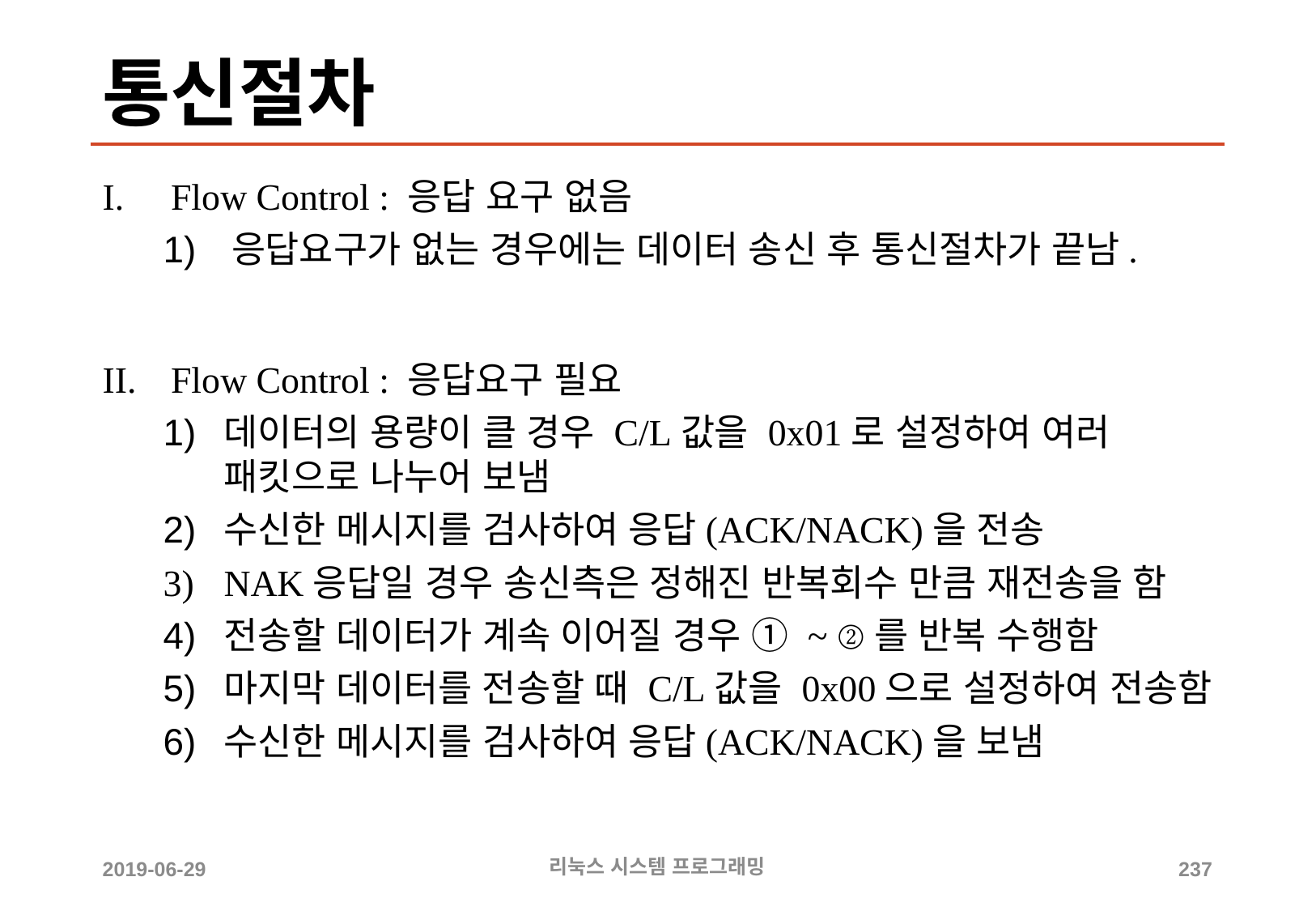

# 통신절차
Flow Control : 응답 요구 없음
응답요구가 없는 경우에는 데이터 송신 후 통신절차가 끝남.

Flow Control : 응답요구 필요
데이터의 용량이 클 경우 C/L값을 0x01로 설정하여 여러 패킷으로 나누어 보냄
수신한 메시지를 검사하여 응답(ACK/NACK)을 전송
NAK응답일 경우 송신측은 정해진 반복회수 만큼 재전송을 함
전송할 데이터가 계속 이어질 경우 ① ~ ②를 반복 수행함
마지막 데이터를 전송할 때 C/L값을 0x00으로 설정하여 전송함
수신한 메시지를 검사하여 응답(ACK/NACK)을 보냄
2019-06-29
리눅스 시스템 프로그래밍
237